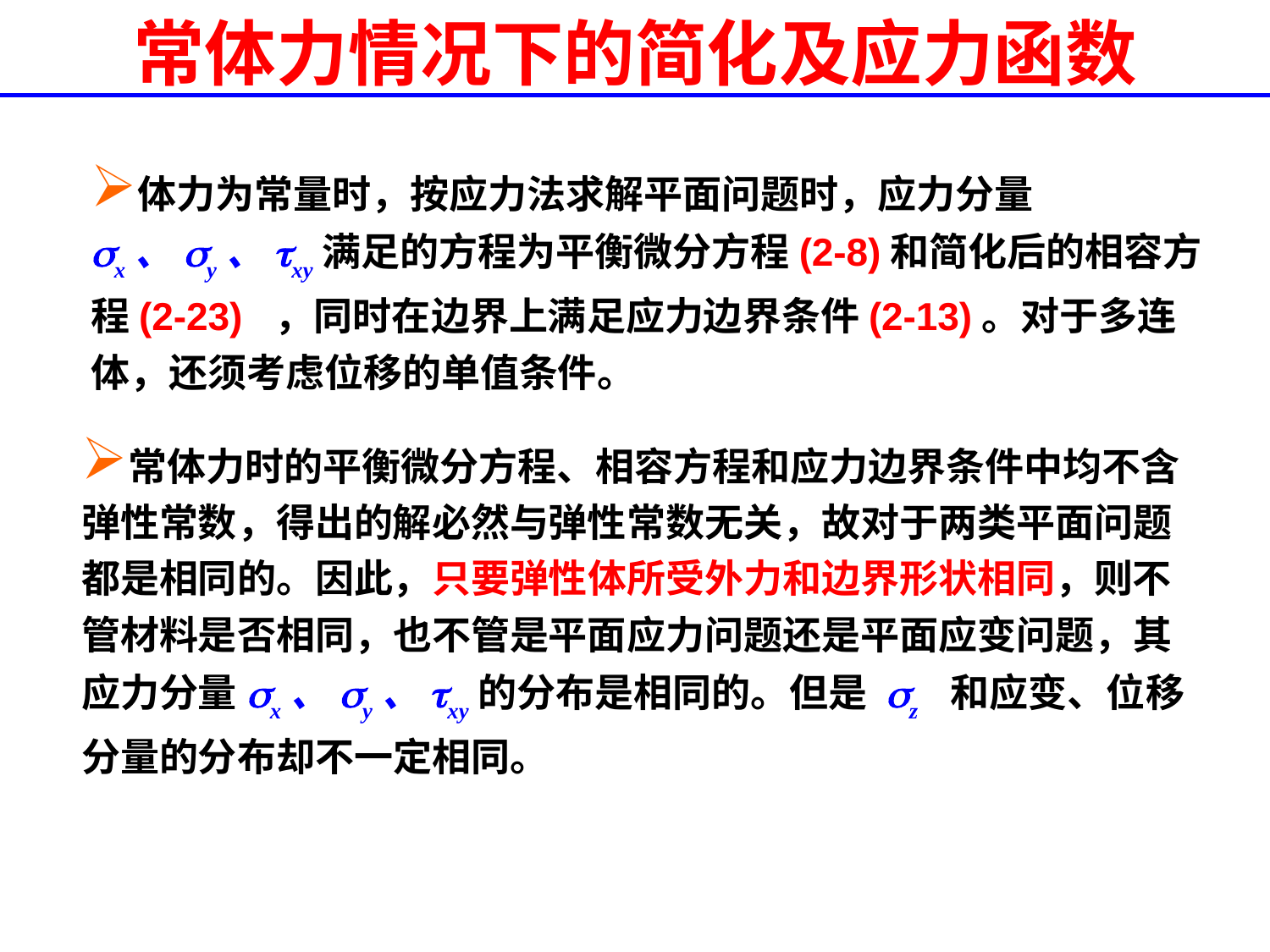

# 常体力情况下的简化及应力函数
体力为常量时，按应力法求解平面问题时，应力分量σx、σy、τxy满足的方程为平衡微分方程(2-8)和简化后的相容方程(2-23) ，同时在边界上满足应力边界条件(2-13)。对于多连体，还须考虑位移的单值条件。
常体力时的平衡微分方程、相容方程和应力边界条件中均不含弹性常数，得出的解必然与弹性常数无关，故对于两类平面问题都是相同的。因此，只要弹性体所受外力和边界形状相同，则不管材料是否相同，也不管是平面应力问题还是平面应变问题，其应力分量σx、σy、τxy的分布是相同的。但是 σz 和应变、位移分量的分布却不一定相同。